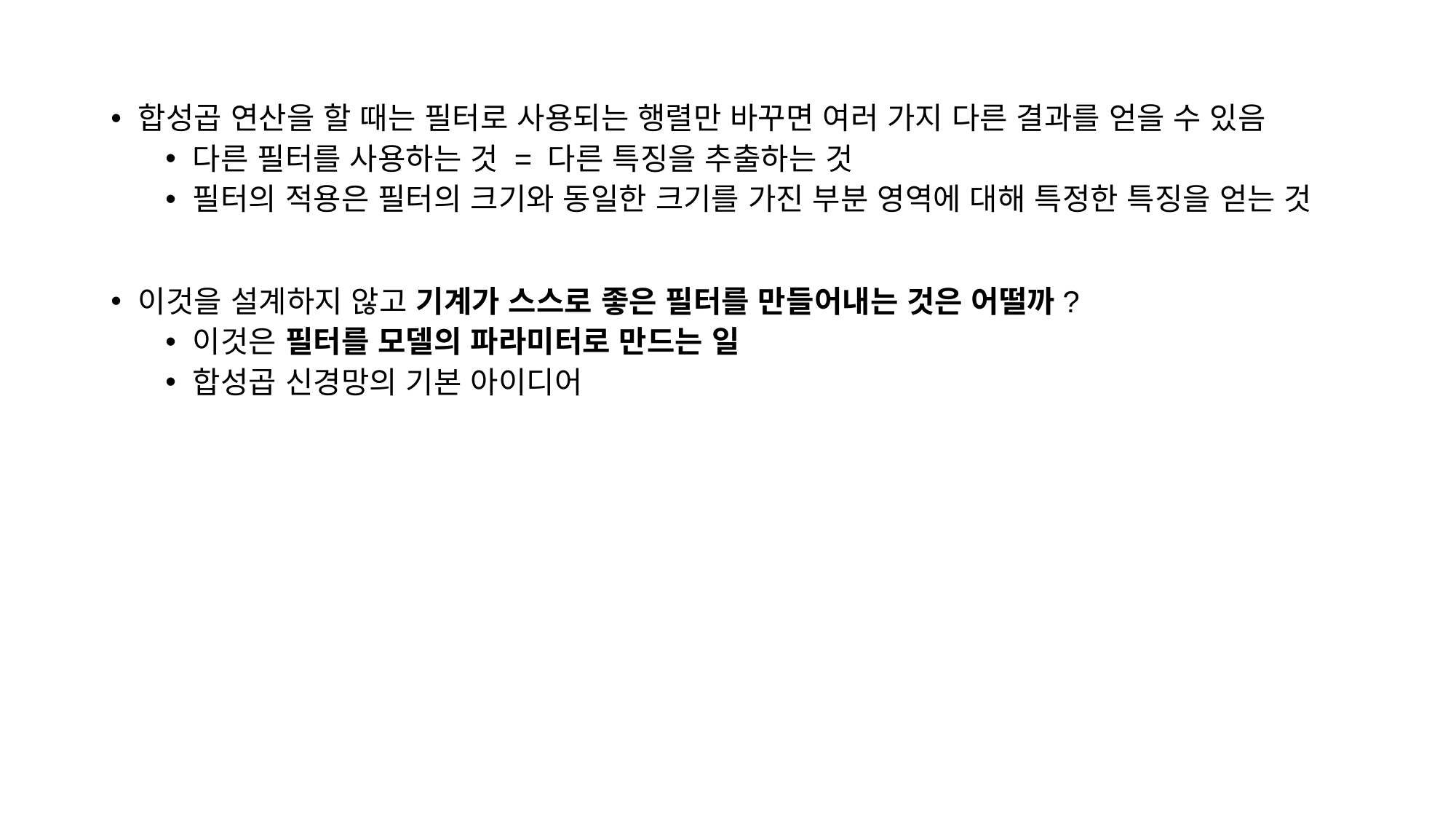

합성곱 연산을 할 때는 필터로 사용되는 행렬만 바꾸면 여러 가지 다른 결과를 얻을 수 있음
다른 필터를 사용하는 것 = 다른 특징을 추출하는 것
필터의 적용은 필터의 크기와 동일한 크기를 가진 부분 영역에 대해 특정한 특징을 얻는 것

이것을 설계하지 않고 기계가 스스로 좋은 필터를 만들어내는 것은 어떨까?
이것은 필터를 모델의 파라미터로 만드는 일
합성곱 신경망의 기본 아이디어